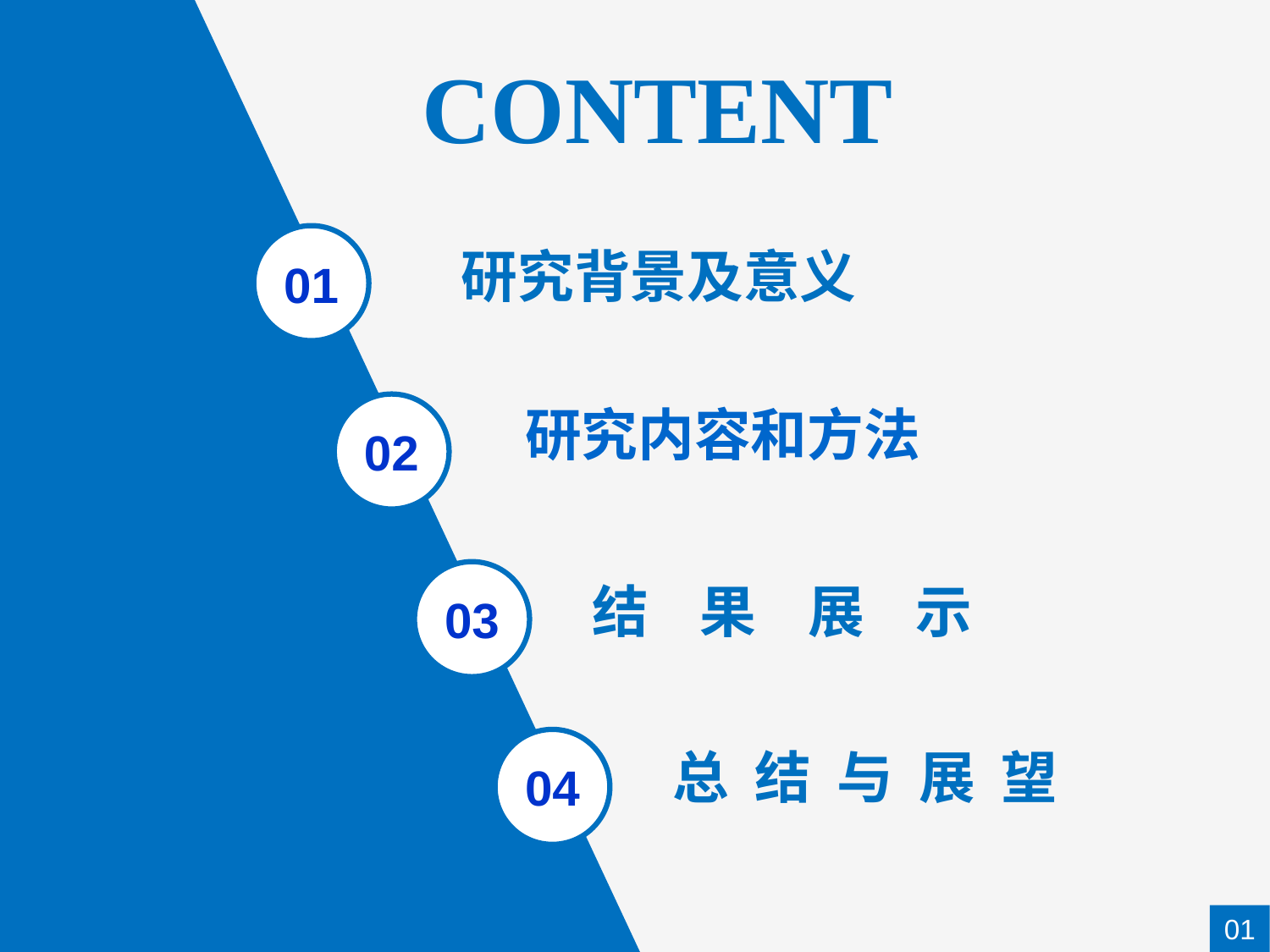

CONTENT

01
研究背景及意义
研究内容和方法

02

03
结    果    展    示

04
总  结  与  展  望
01